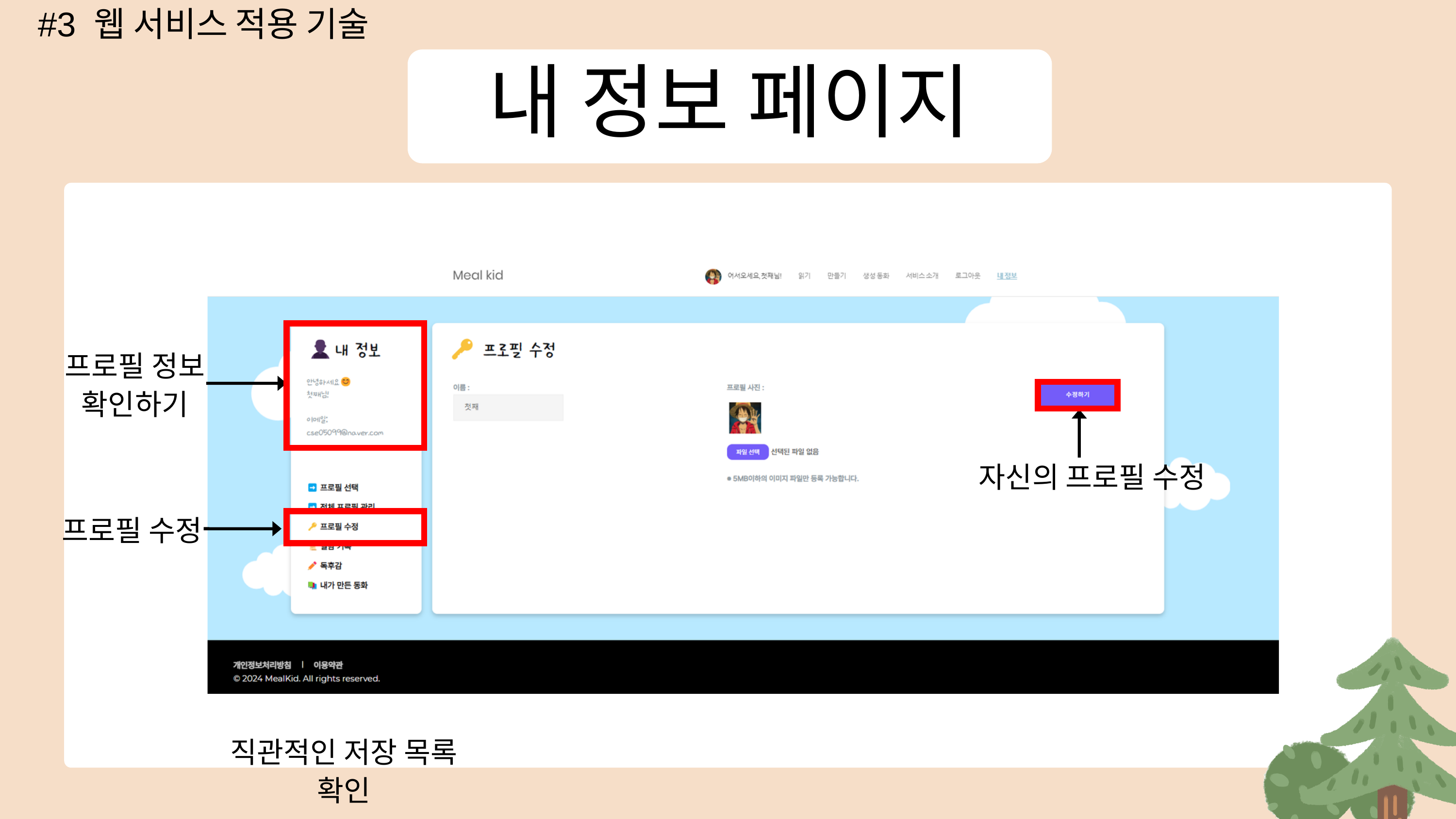

#3 웹 서비스 적용 기술

내 정보 페이지

프로필 정보
확인하기

자신의 프로필 수정
프로필 수정

직관적인 저장 목록 확인